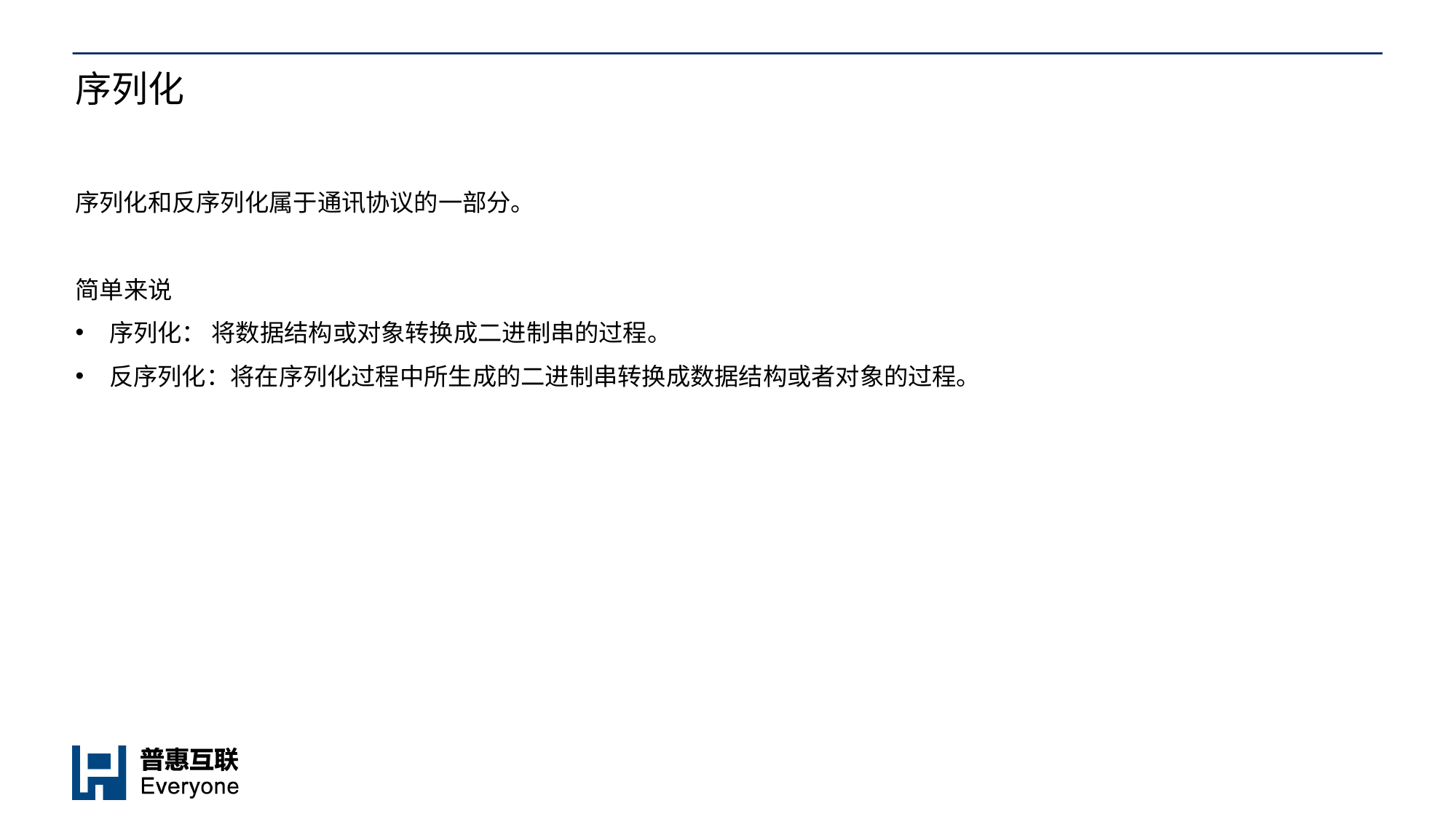

# 序列化
序列化和反序列化属于通讯协议的一部分。

简单来说
序列化： 将数据结构或对象转换成二进制串的过程。
反序列化：将在序列化过程中所生成的二进制串转换成数据结构或者对象的过程。